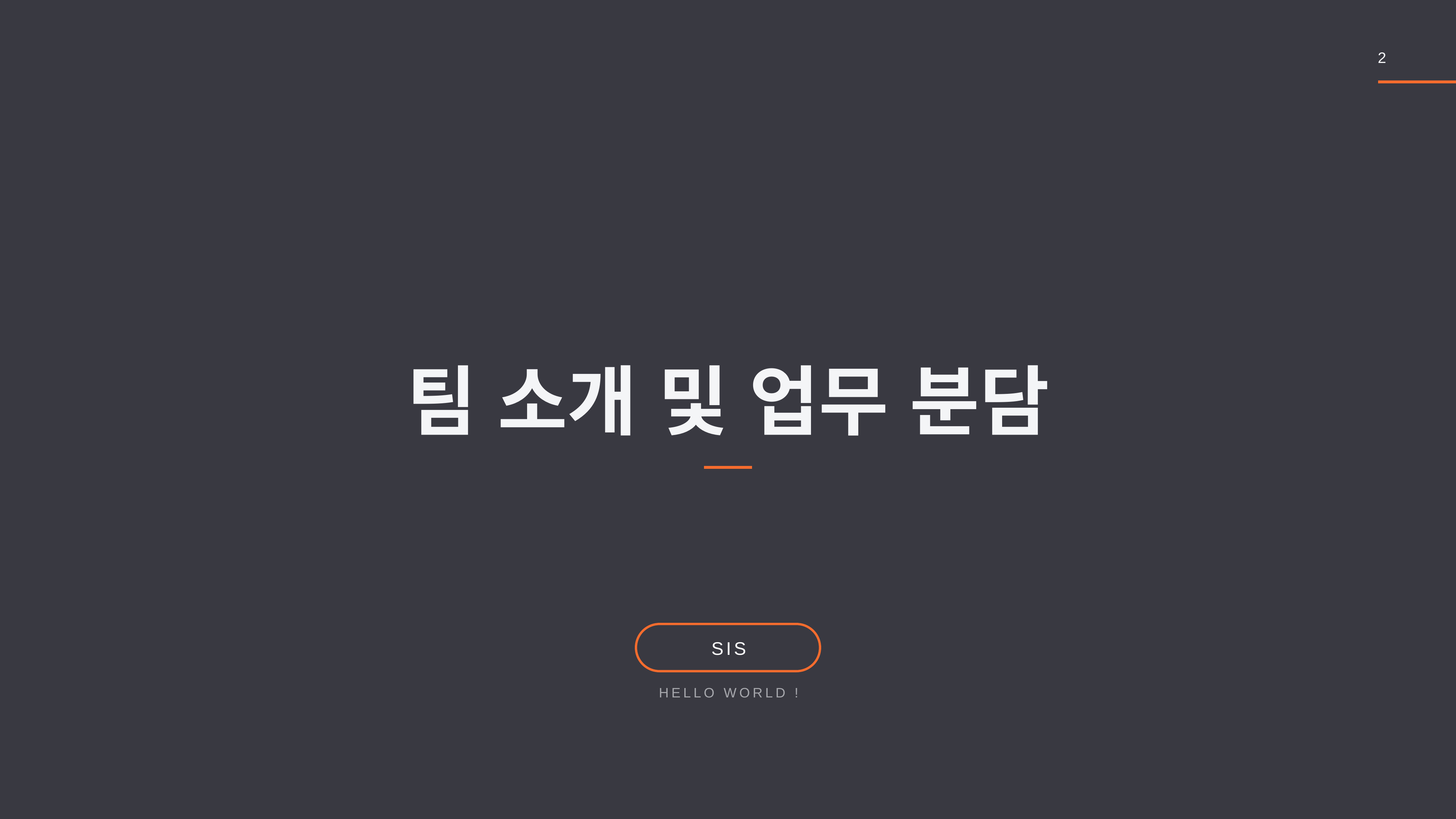

2
팀 소개 및 업무 분담

SIS
Hello World !